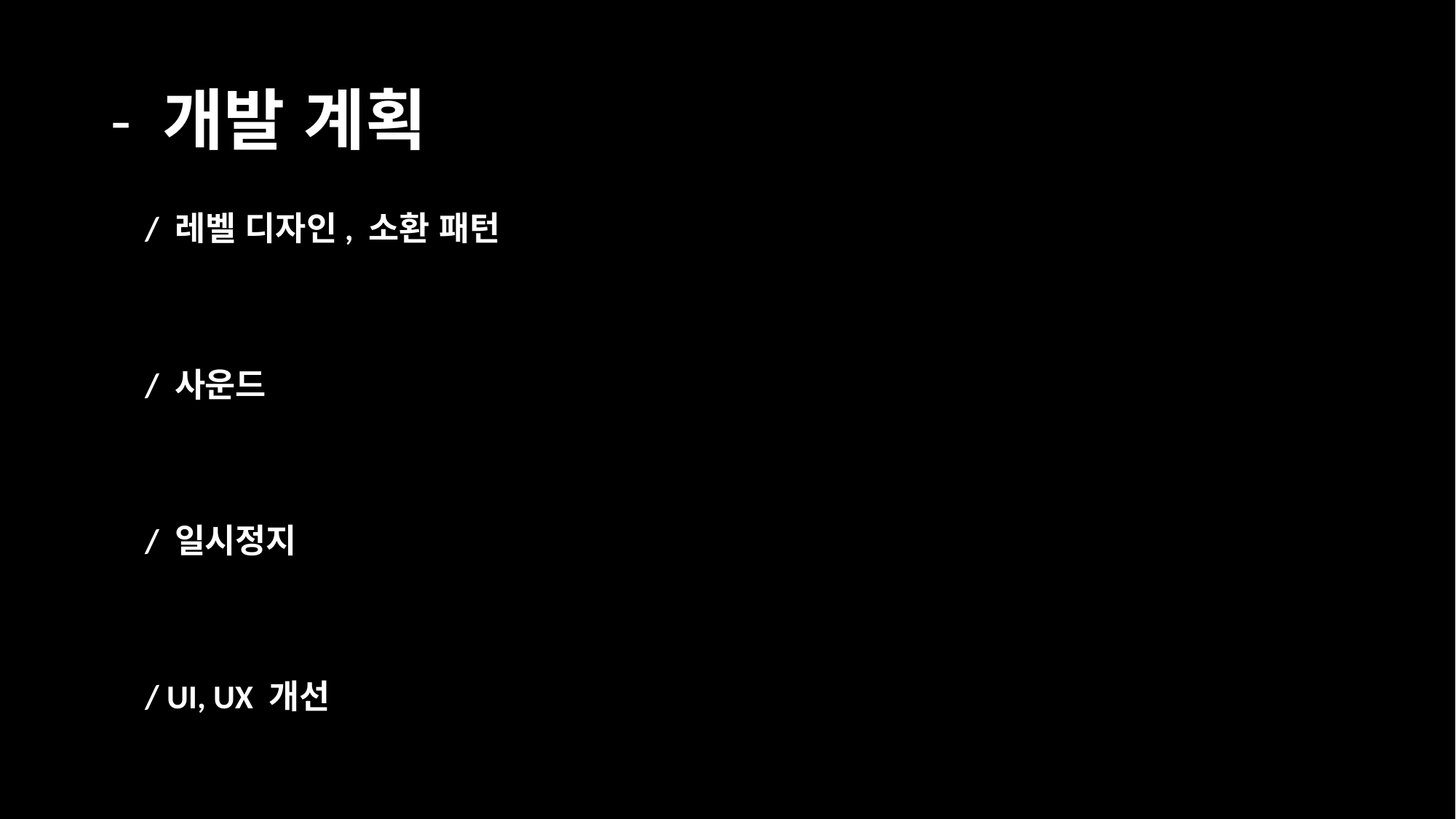

# - 개발 계획
/ 레벨 디자인, 소환 패턴
/ 사운드
/ 일시정지
/ UI, UX 개선